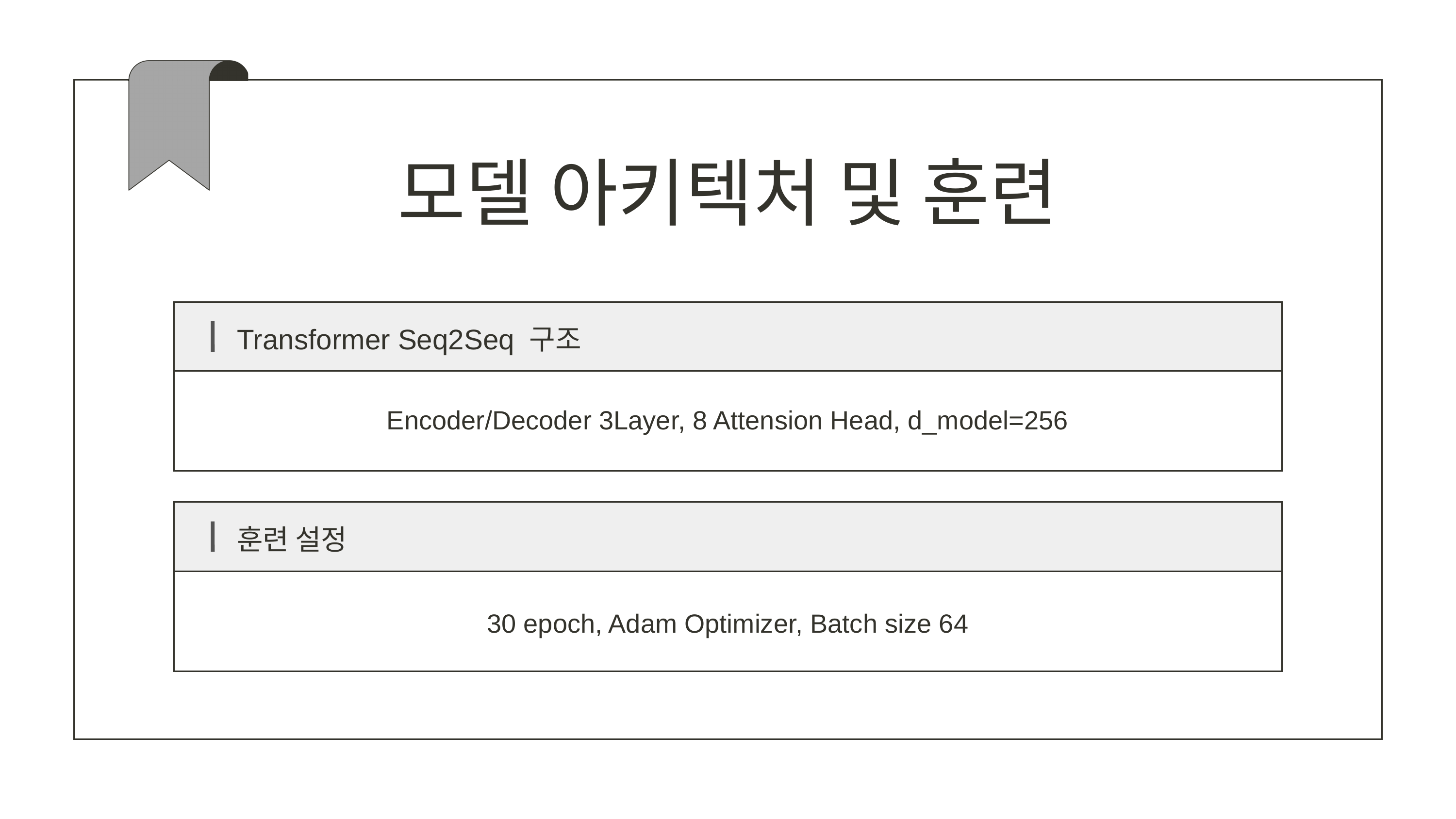

모델 아키텍처 및 훈련

Transformer Seq2Seq 구조

Encoder/Decoder 3Layer, 8 Attension Head, d_model=256

훈련 설정

30 epoch, Adam Optimizer, Batch size 64